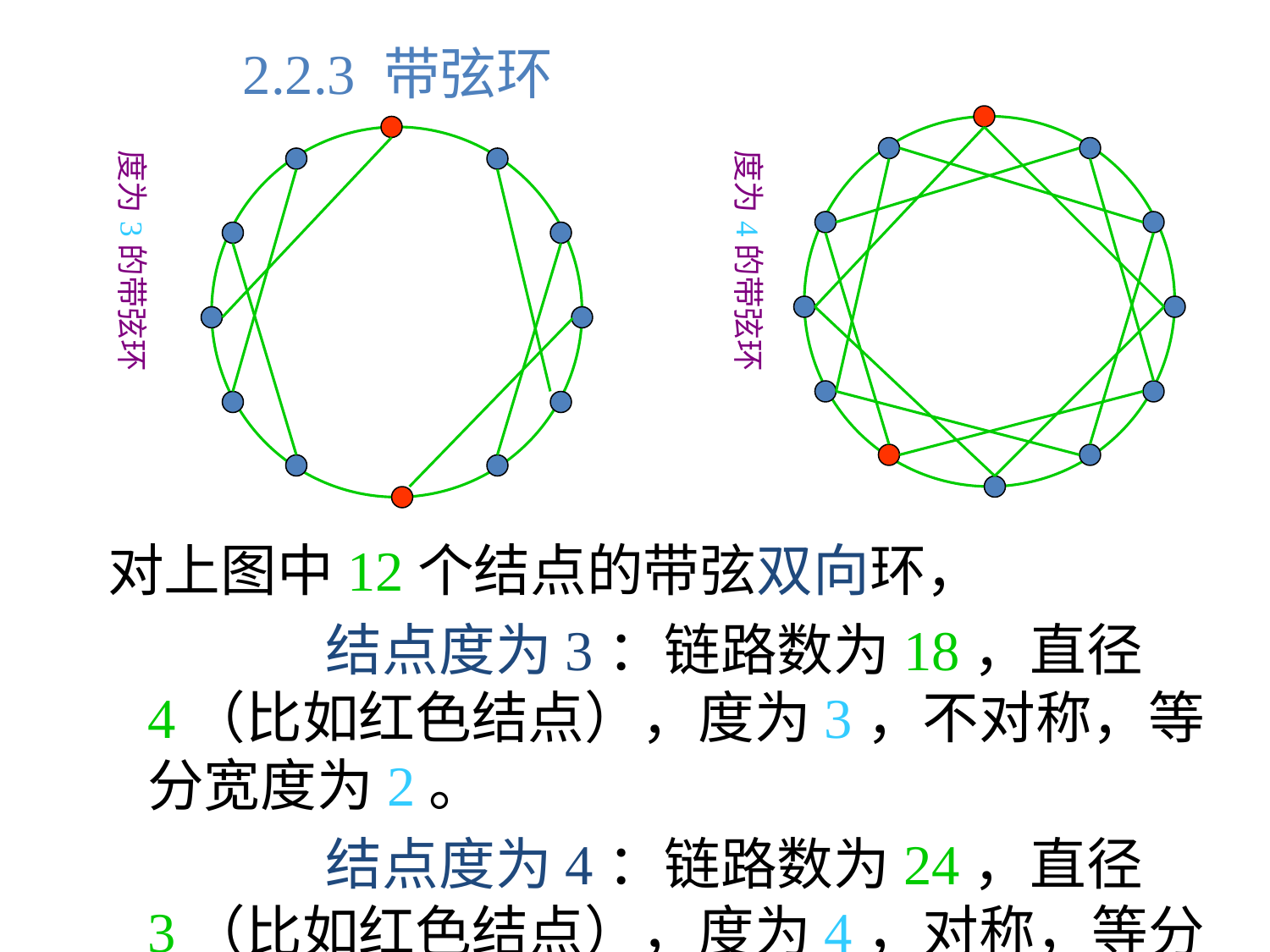

2.2.3 带弦环

度为4的带弦环

度为3的带弦环

对上图中12个结点的带弦双向环，
		   结点度为3：链路数为18，直径4（比如红色结点），度为3，不对称，等分宽度为2。
		   结点度为4：链路数为24，直径3（比如红色结点），度为4，对称，等分宽度为8。